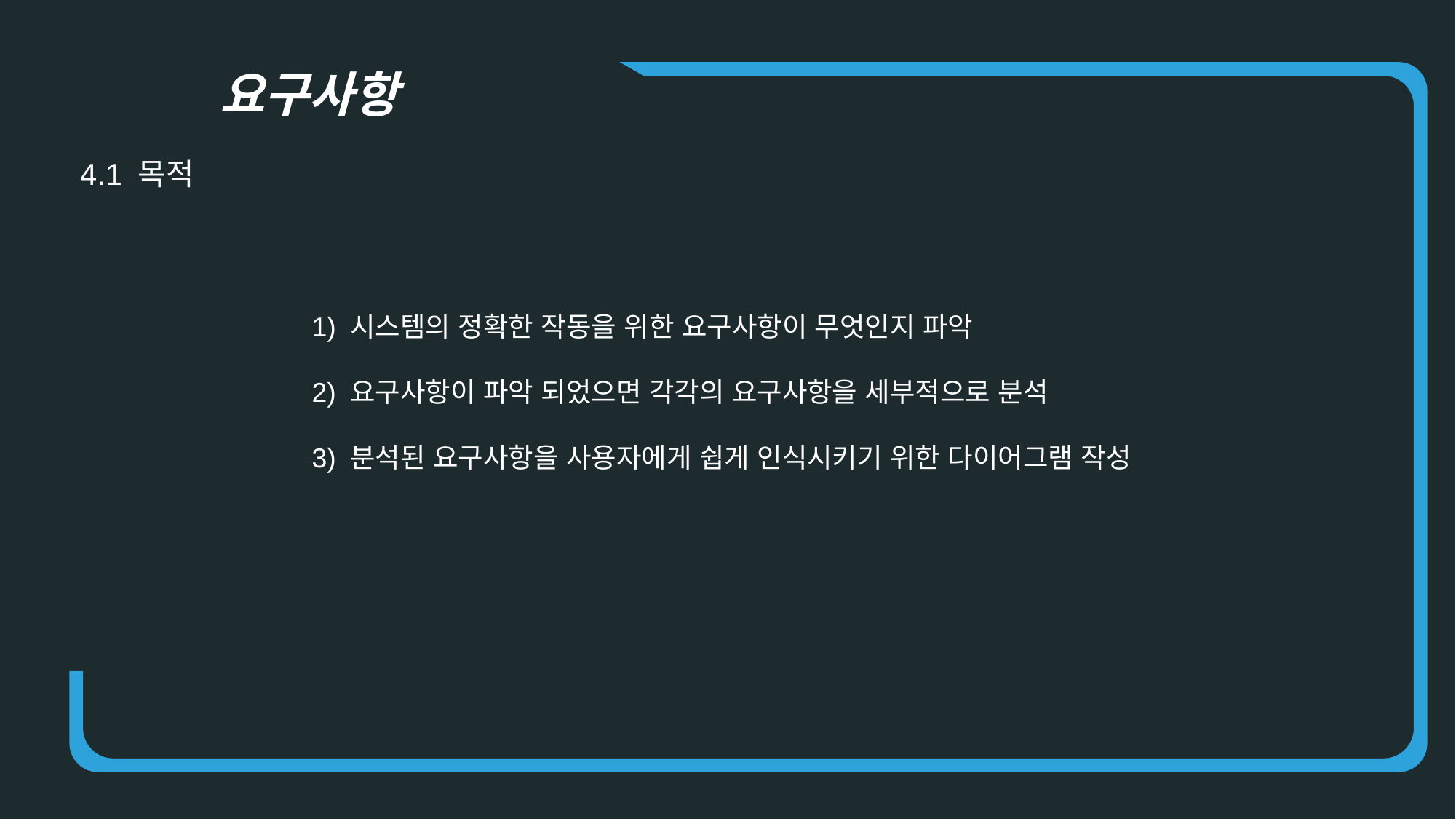

요구사항

4.1 목적
1) 시스템의 정확한 작동을 위한 요구사항이 무엇인지 파악

2) 요구사항이 파악 되었으면 각각의 요구사항을 세부적으로 분석

3) 분석된 요구사항을 사용자에게 쉽게 인식시키기 위한 다이어그램 작성